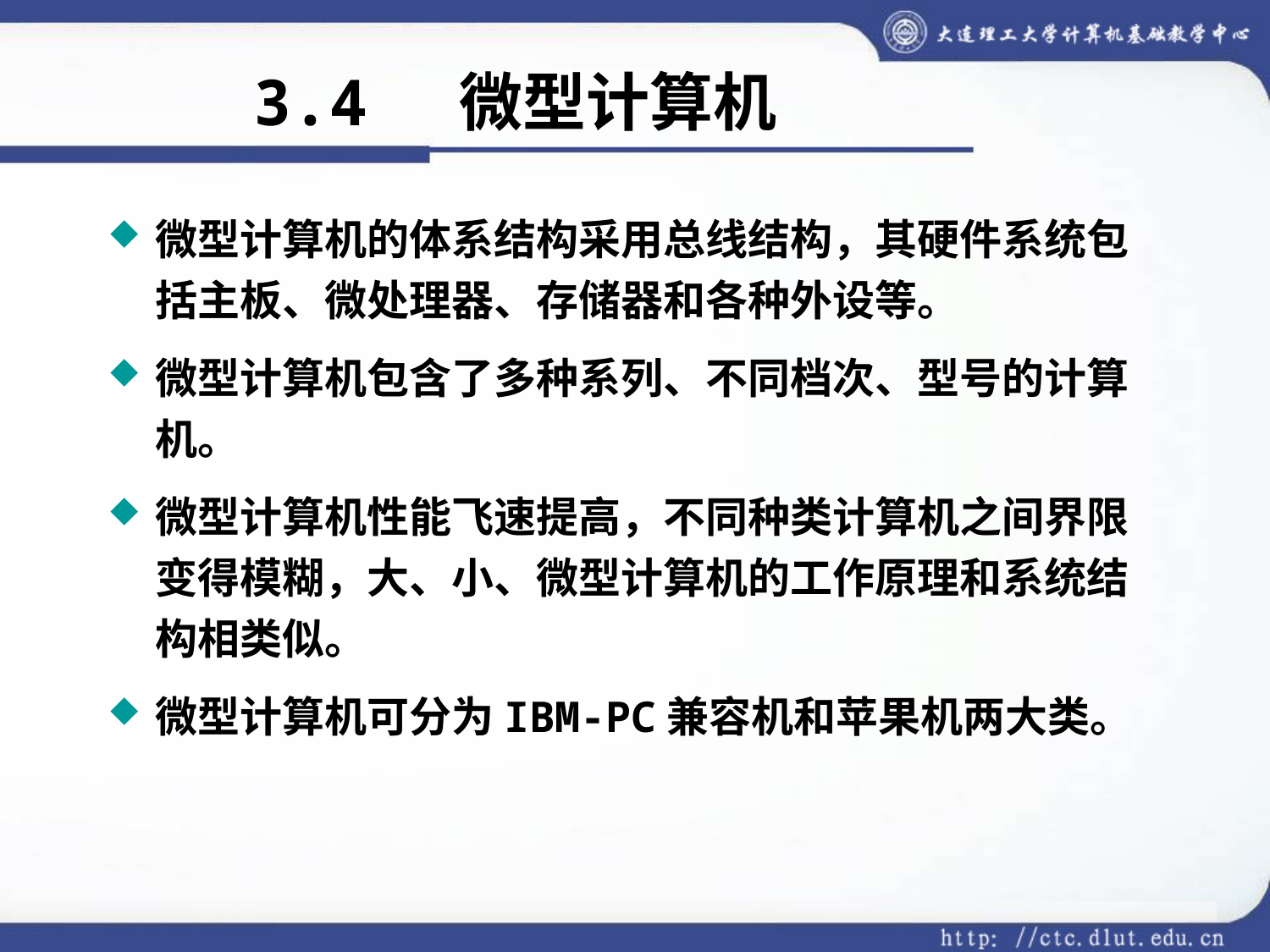

# 3.4  微型计算机
微型计算机的体系结构采用总线结构，其硬件系统包括主板、微处理器、存储器和各种外设等。
微型计算机包含了多种系列、不同档次、型号的计算机。
微型计算机性能飞速提高，不同种类计算机之间界限变得模糊，大、小、微型计算机的工作原理和系统结构相类似。
微型计算机可分为IBM-PC兼容机和苹果机两大类。